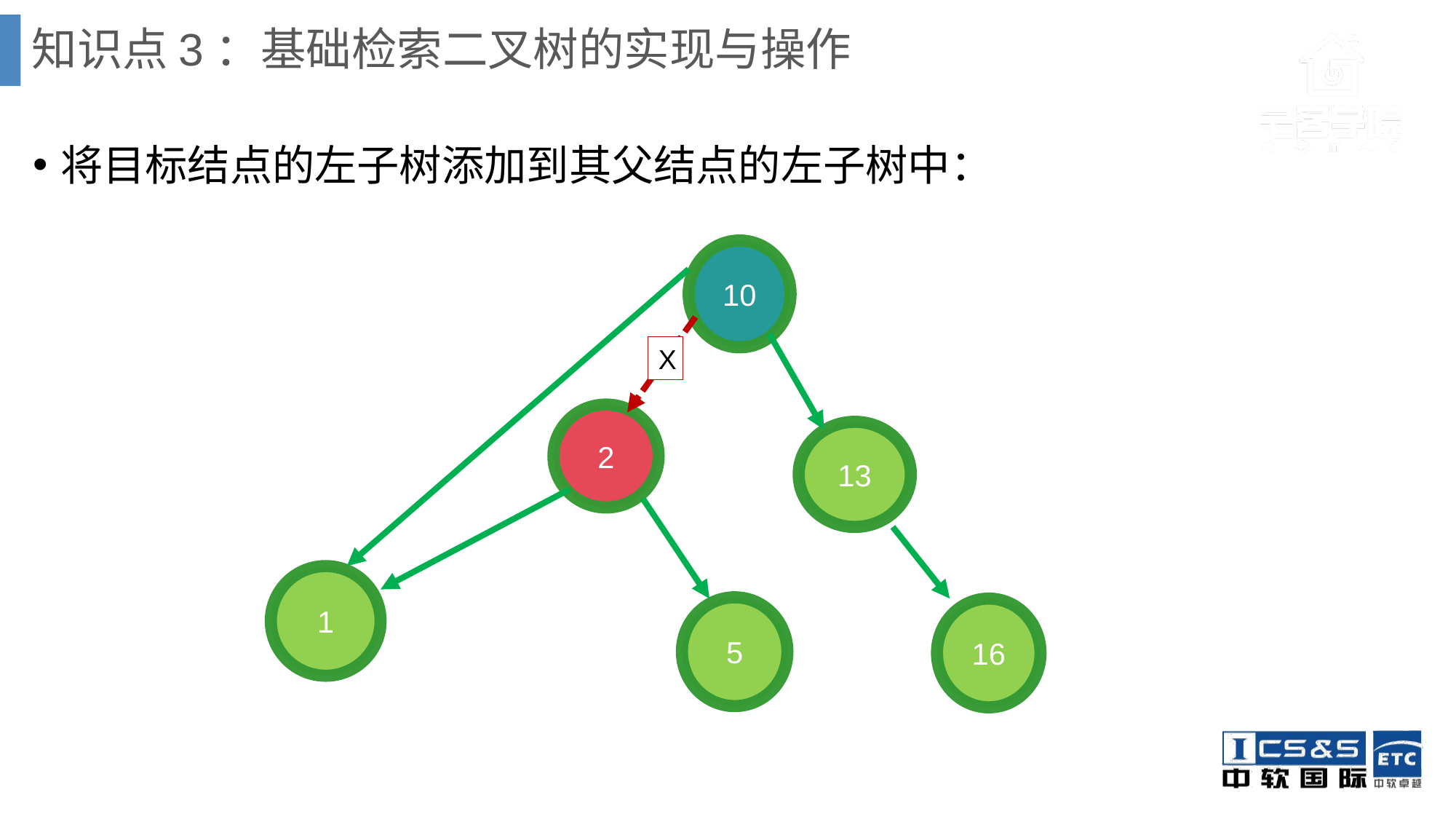

# 知识点3：基础检索二叉树的实现与操作
将目标结点的左子树添加到其父结点的左子树中：
10

X
2
13

1
5
16